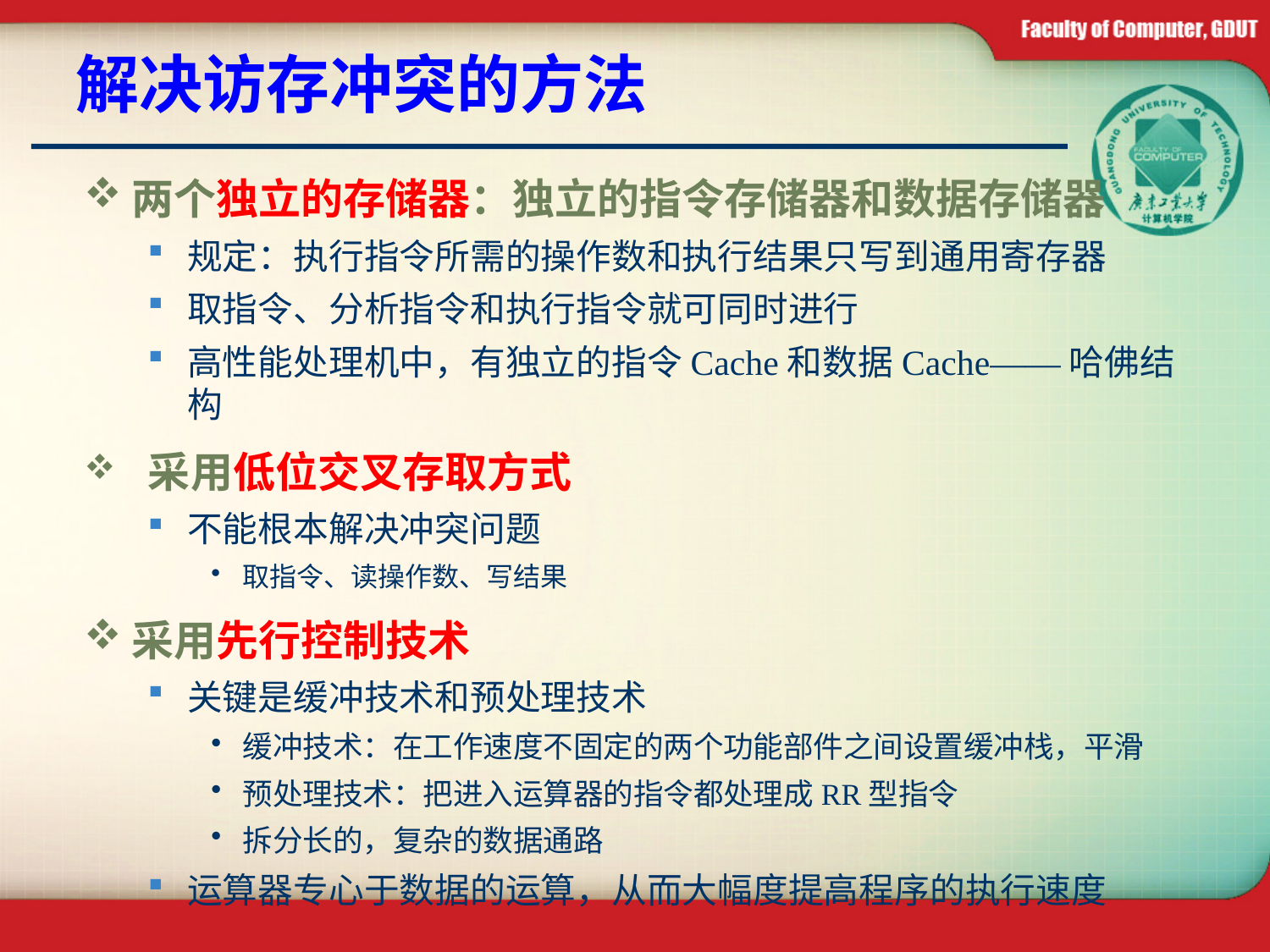

# 解决访存冲突的方法
两个独立的存储器：独立的指令存储器和数据存储器
规定：执行指令所需的操作数和执行结果只写到通用寄存器
取指令、分析指令和执行指令就可同时进行
高性能处理机中，有独立的指令Cache和数据Cache——哈佛结构
 采用低位交叉存取方式
不能根本解决冲突问题
取指令、读操作数、写结果
采用先行控制技术
关键是缓冲技术和预处理技术
缓冲技术：在工作速度不固定的两个功能部件之间设置缓冲栈，平滑
预处理技术：把进入运算器的指令都处理成RR型指令
拆分长的，复杂的数据通路
运算器专心于数据的运算，从而大幅度提高程序的执行速度